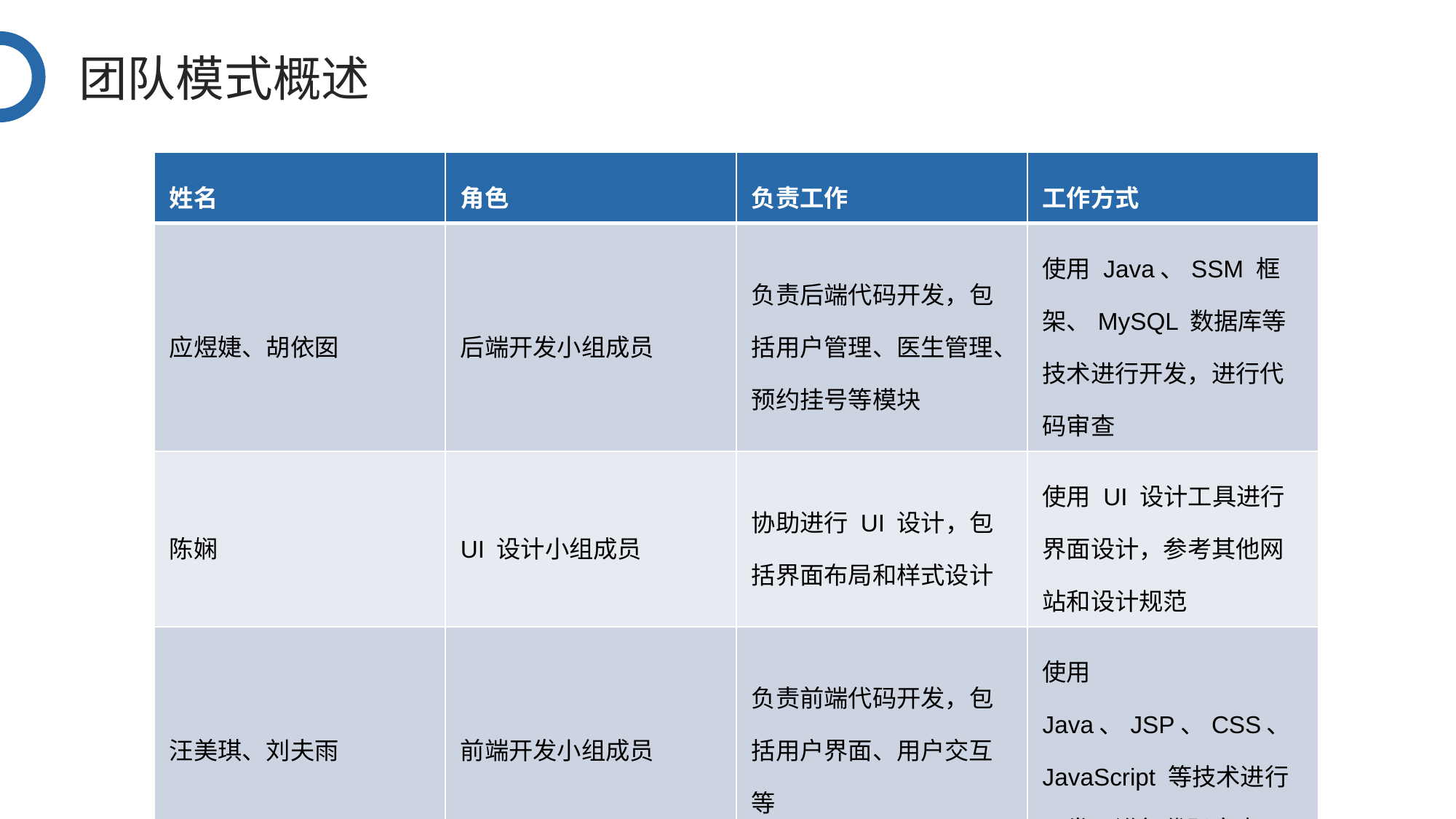

团队模式概述
| 姓名 | 角色 | 负责工作 | 工作方式 |
| --- | --- | --- | --- |
| 应煜婕、胡依囡 | 后端开发小组成员 | 负责后端代码开发，包括用户管理、医生管理、预约挂号等模块 | 使用 Java、SSM 框架、MySQL 数据库等技术进行开发，进行代码审查 |
| 陈娴 | UI 设计小组成员 | 协助进行 UI 设计，包括界面布局和样式设计 | 使用 UI 设计工具进行界面设计，参考其他网站和设计规范 |
| 汪美琪、刘夫雨 | 前端开发小组成员 | 负责前端代码开发，包括用户界面、用户交互等 | 使用 Java、JSP、CSS、JavaScript 等技术进行开发，进行代码审查 |